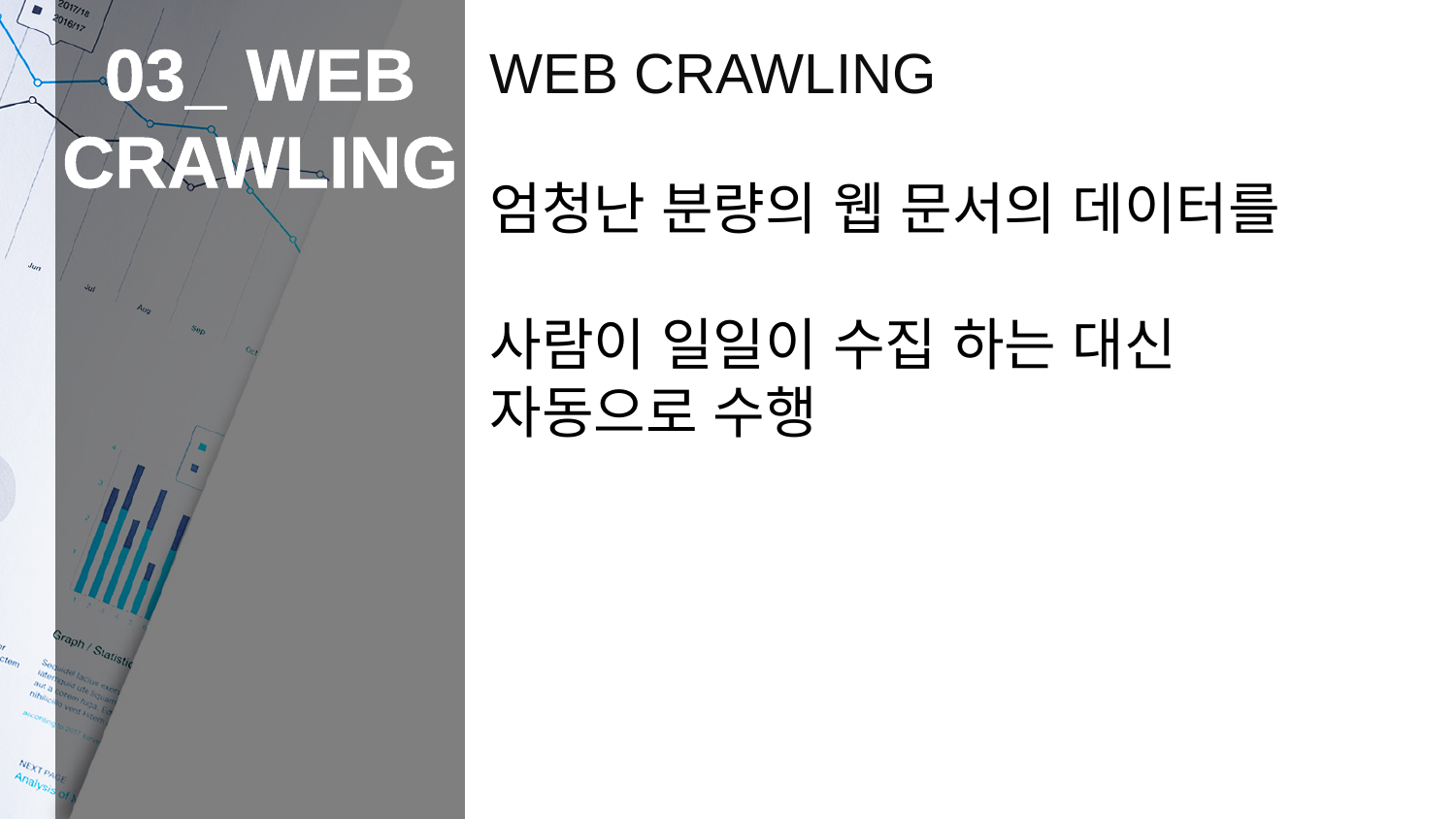

03_ WEB CRAWLING
WEB CRAWLING

엄청난 분량의 웹 문서의 데이터를

사람이 일일이 수집 하는 대신
자동으로 수행